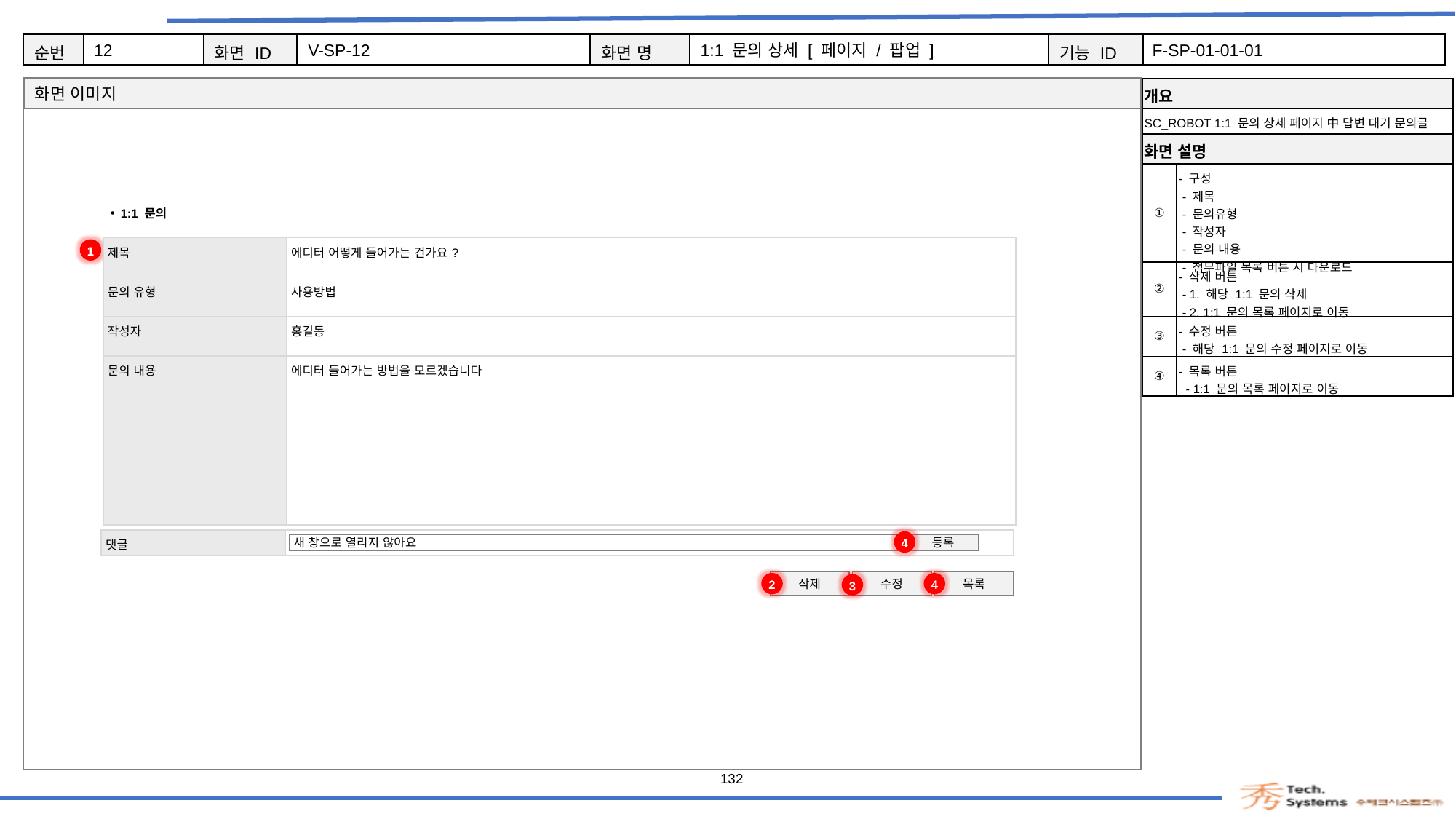

12
V-SP-12
1:1 문의 상세 [ 페이지 / 팝업 ]
F-SP-01-01-01
| 개요 |  |
| --- | --- |
| SC\_ROBOT 1:1 문의 상세 페이지 中 답변 대기 문의글 |  |
| 화면 설명 | Description |
| ① | - 구성 - 제목 - 문의유형 - 작성자 - 문의 내용 - 첨부파일 목록 버튼 시 다운로드 |
| ② | - 삭제 버튼 - 1. 해당 1:1 문의 삭제 - 2. 1:1 문의 목록 페이지로 이동 |
| ③ | - 수정 버튼 - 해당 1:1 문의 수정 페이지로 이동 |
| ④ | - 목록 버튼 - 1:1 문의 목록 페이지로 이동 |
1:1 문의
| 제목 | 에디터 어떻게 들어가는 건가요? |
| --- | --- |
| 문의 유형 | 사용방법 |
| 작성자 | 홍길동 |
| 문의 내용 | 에디터 들어가는 방법을 모르겠습니다 |
1

| 댓글 | 감사합니다 |
| --- | --- |
4

새 창으로 열리지 않아요
등록
삭제
수정
목록
2

4

3